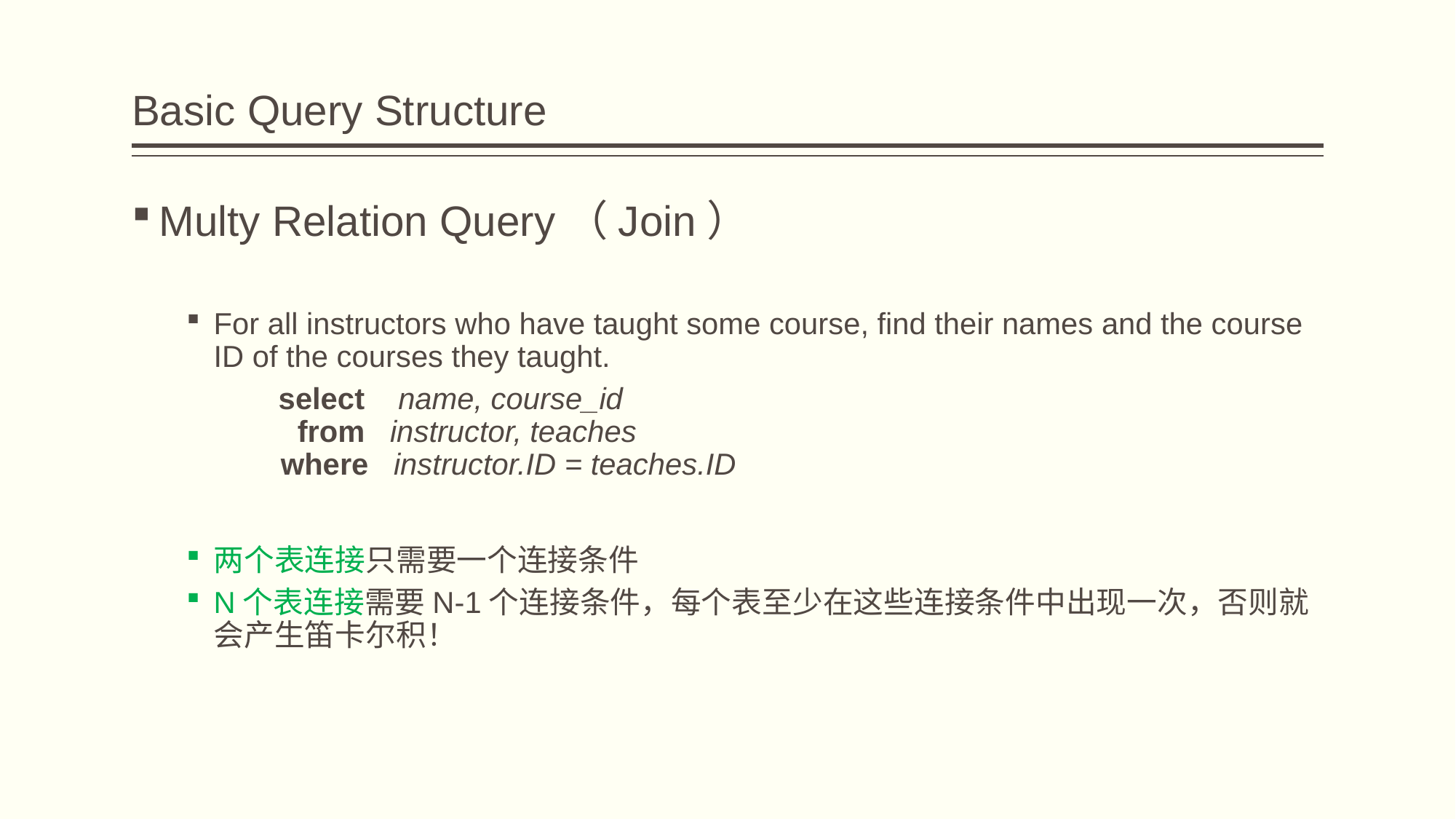

# Basic Query Structure
Multy Relation Query（Join）

For all instructors who have taught some course, find their names and the course ID of the courses they taught.
           select    name, course_id
          from   instructor, teaches
        where   instructor.ID = teaches.ID

两个表连接只需要一个连接条件
N个表连接需要N-1个连接条件，每个表至少在这些连接条件中出现一次，否则就会产生笛卡尔积！